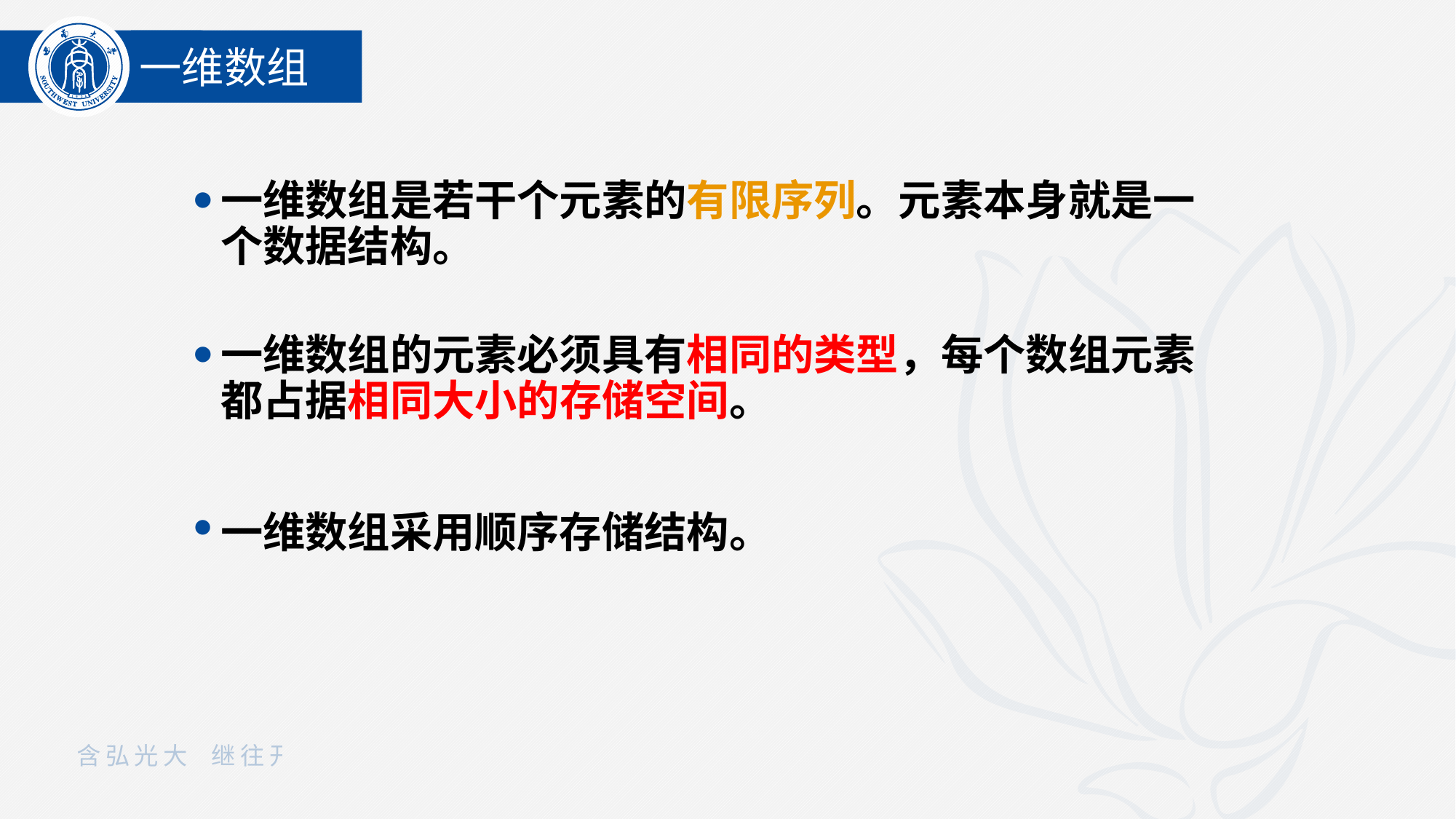

一维数组

一维数组是若干个元素的有限序列。元素本身就是一个数据结构。

一维数组的元素必须具有相同的类型，每个数组元素都占据相同大小的存储空间。

一维数组采用顺序存储结构。